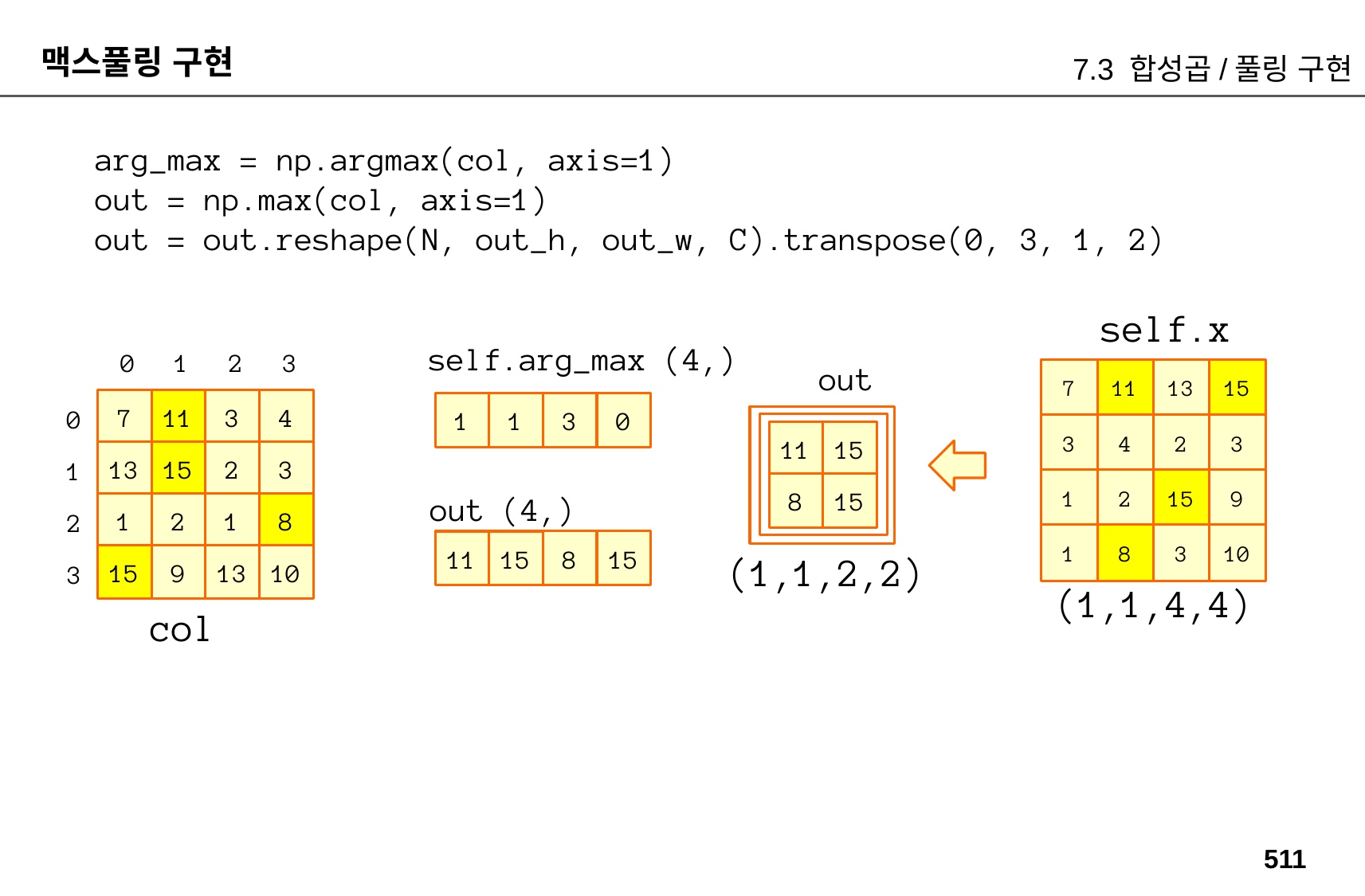

맥스풀링 구현
7.3 합성곱/풀링 구현
arg_max = np.argmax(col, axis=1)
out = np.max(col, axis=1)
out = out.reshape(N, out_h, out_w, C).transpose(0, 3, 1, 2)
self.x
self.arg_max (4,)
0
1
2
3
out
7
11
13
15
7
11
3
4
0
3
0
1
1

3
4
2
3
11
15

13
15
2
3
1
1
2
15
9
8
15
out (4,)
1
2
1
8
2
1
8
3
10
8
15
11
15
(1,1,2,2)
15
9
13
10
3
(1,1,4,4)
col